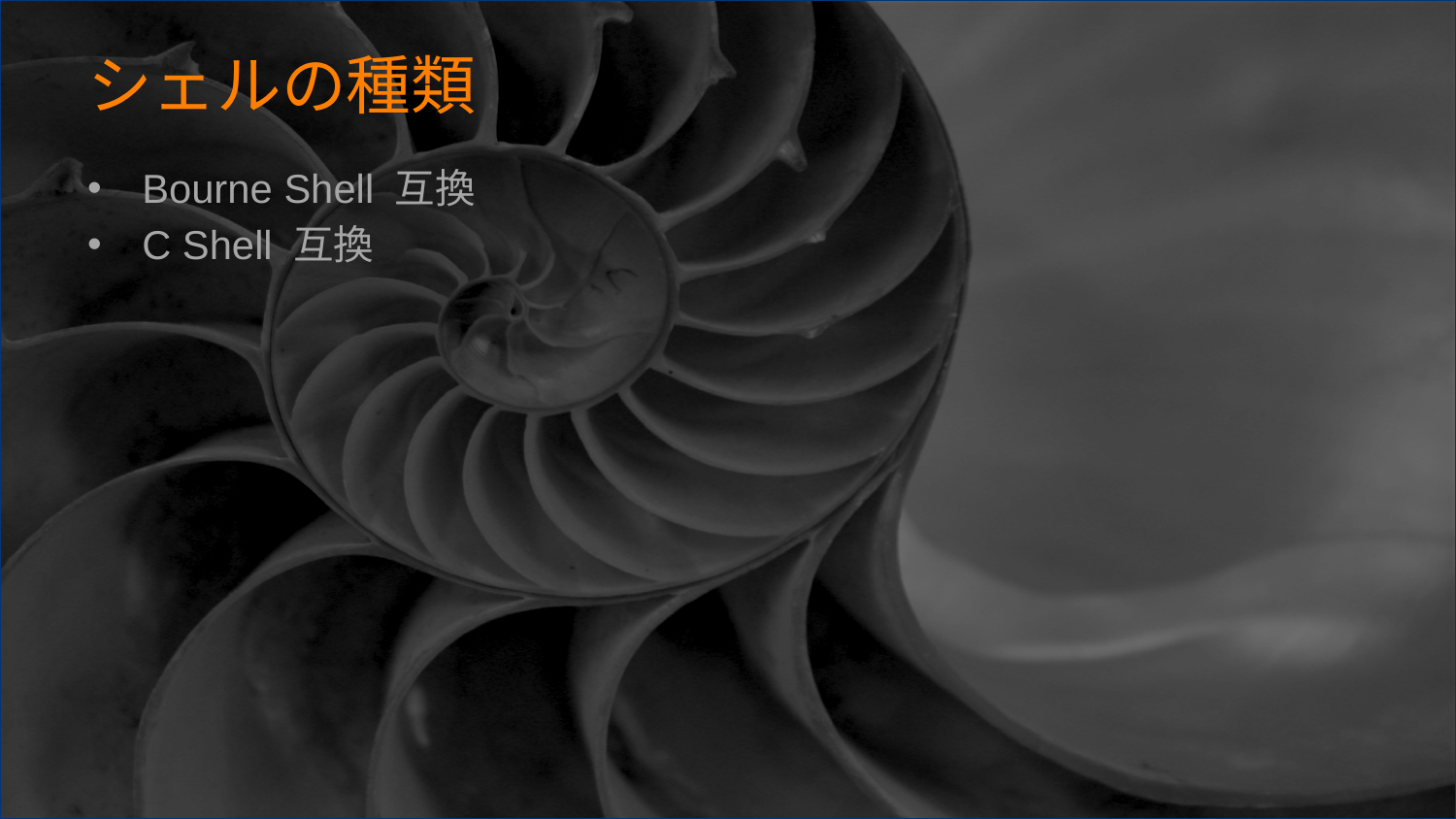

# シェルの種類
Bourne Shell 互換
C Shell 互換